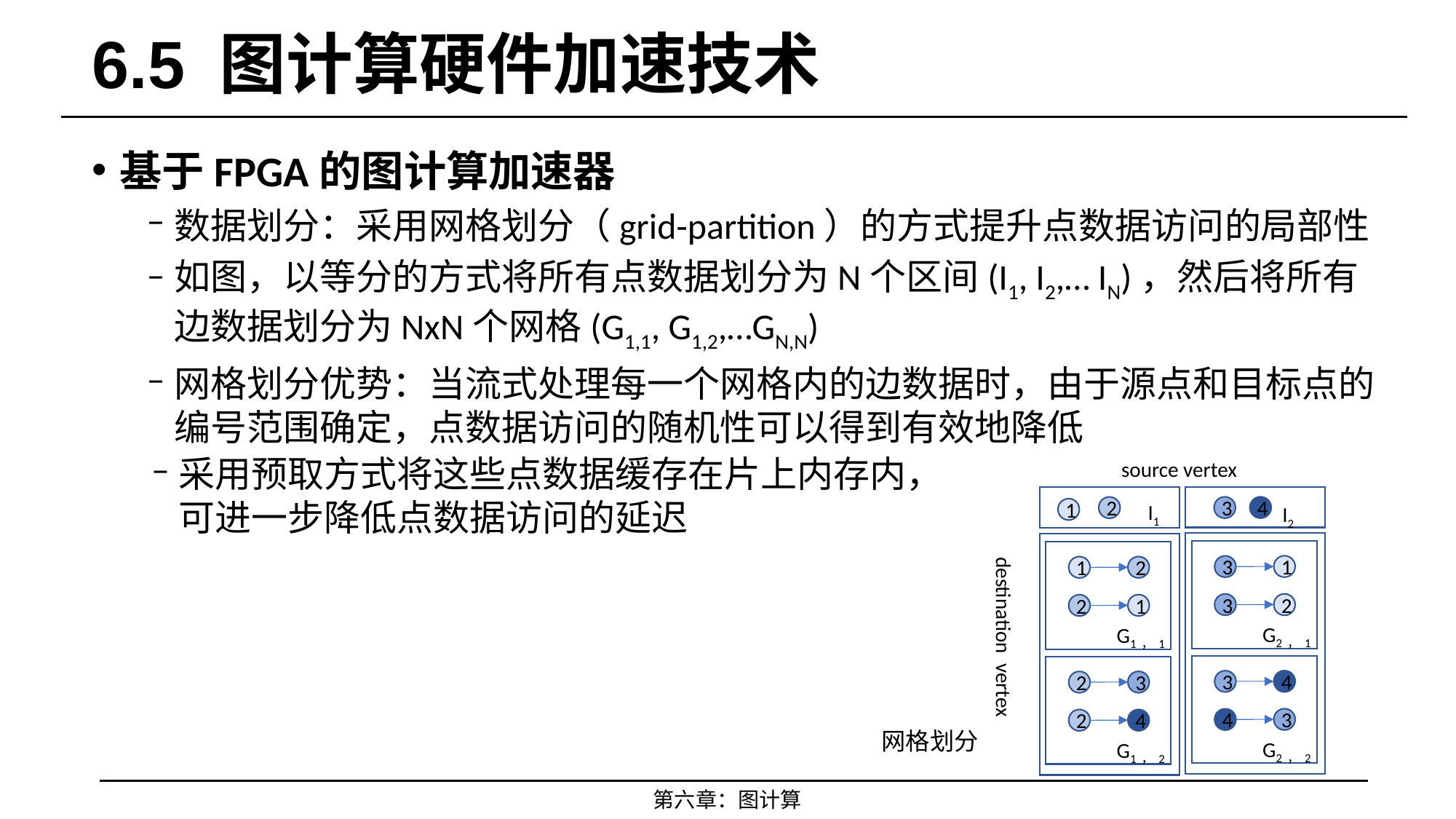

# 6.5 图计算硬件加速技术
基于FPGA的图计算加速器
数据划分：采用网格划分（grid-partition）的方式提升点数据访问的局部性
如图，以等分的方式将所有点数据划分为N个区间(I1, I2,… IN)，然后将所有边数据划分为NxN个网格(G1,1, G1,2,…GN,N)
网格划分优势：当流式处理每一个网格内的边数据时，由于源点和目标点的编号范围确定，点数据访问的随机性可以得到有效地降低

采用预取方式将这些点数据缓存在片上内存内，可进一步降低点数据访问的延迟
source vertex

I1
I2
4
3

1
3
2
3
G2，1

4
3
3
4
G2，2

2
1
1
2
G1，1

3
2
4
2
G1，2
destination  vertex
2
1
网格划分